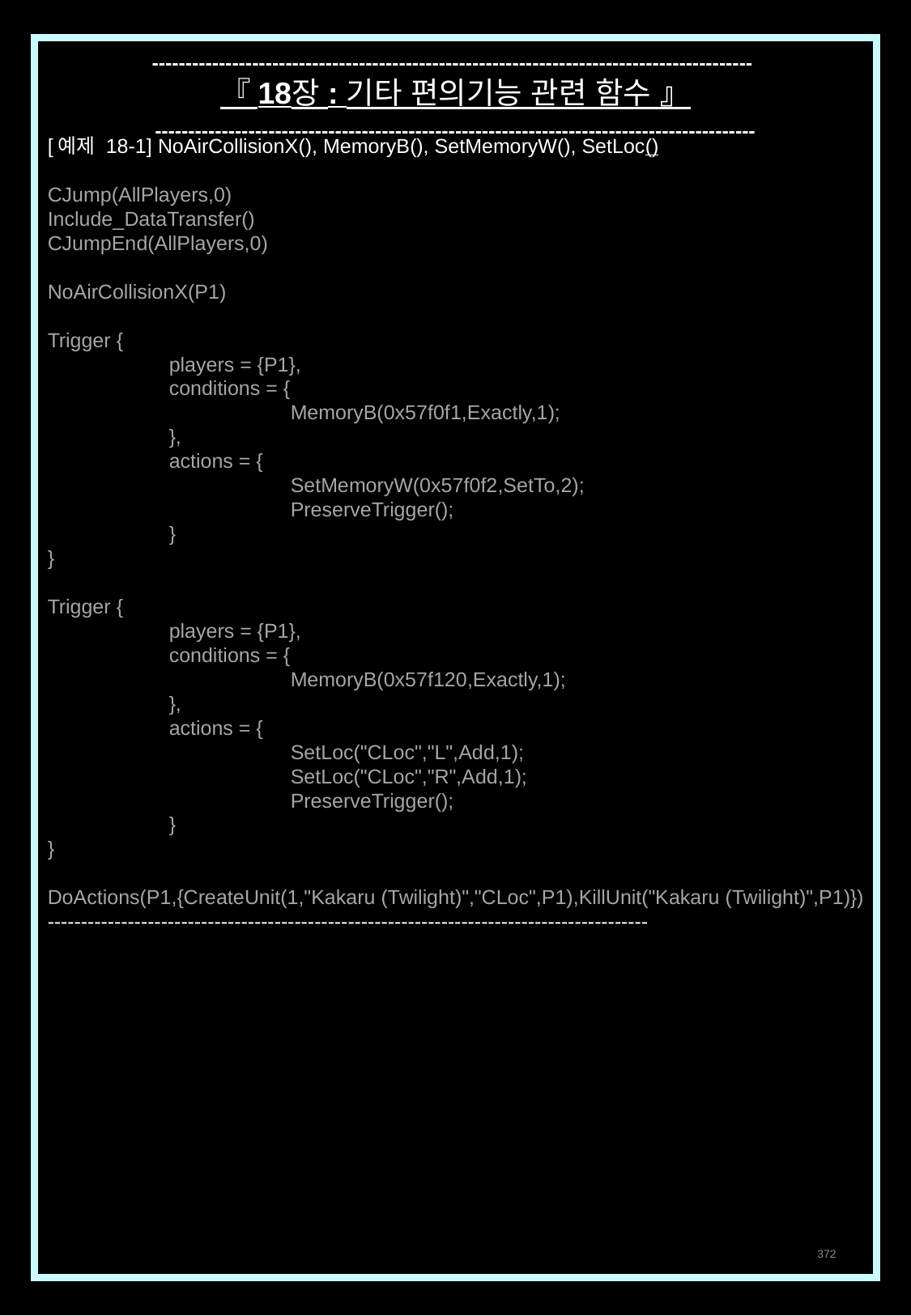

------------------------------------------------------------------------------------------
『 18장 : 기타 편의기능 관련 함수 』
------------------------------------------------------------------------------------------
[예제 18-1] NoAirCollisionX(), MemoryB(), SetMemoryW(), SetLoc()

CJump(AllPlayers,0)
Include_DataTransfer()
CJumpEnd(AllPlayers,0)

NoAirCollisionX(P1)

Trigger {
	players = {P1},
	conditions = {
		MemoryB(0x57f0f1,Exactly,1);
	},
	actions = {
		SetMemoryW(0x57f0f2,SetTo,2);
		PreserveTrigger();
	}
}

Trigger {
	players = {P1},
	conditions = {
		MemoryB(0x57f120,Exactly,1);
	},
	actions = {
		SetLoc("CLoc","L",Add,1);
		SetLoc("CLoc","R",Add,1);
		PreserveTrigger();
	}
}

DoActions(P1,{CreateUnit(1,"Kakaru (Twilight)","CLoc",P1),KillUnit("Kakaru (Twilight)",P1)})
------------------------------------------------------------------------------------------
372